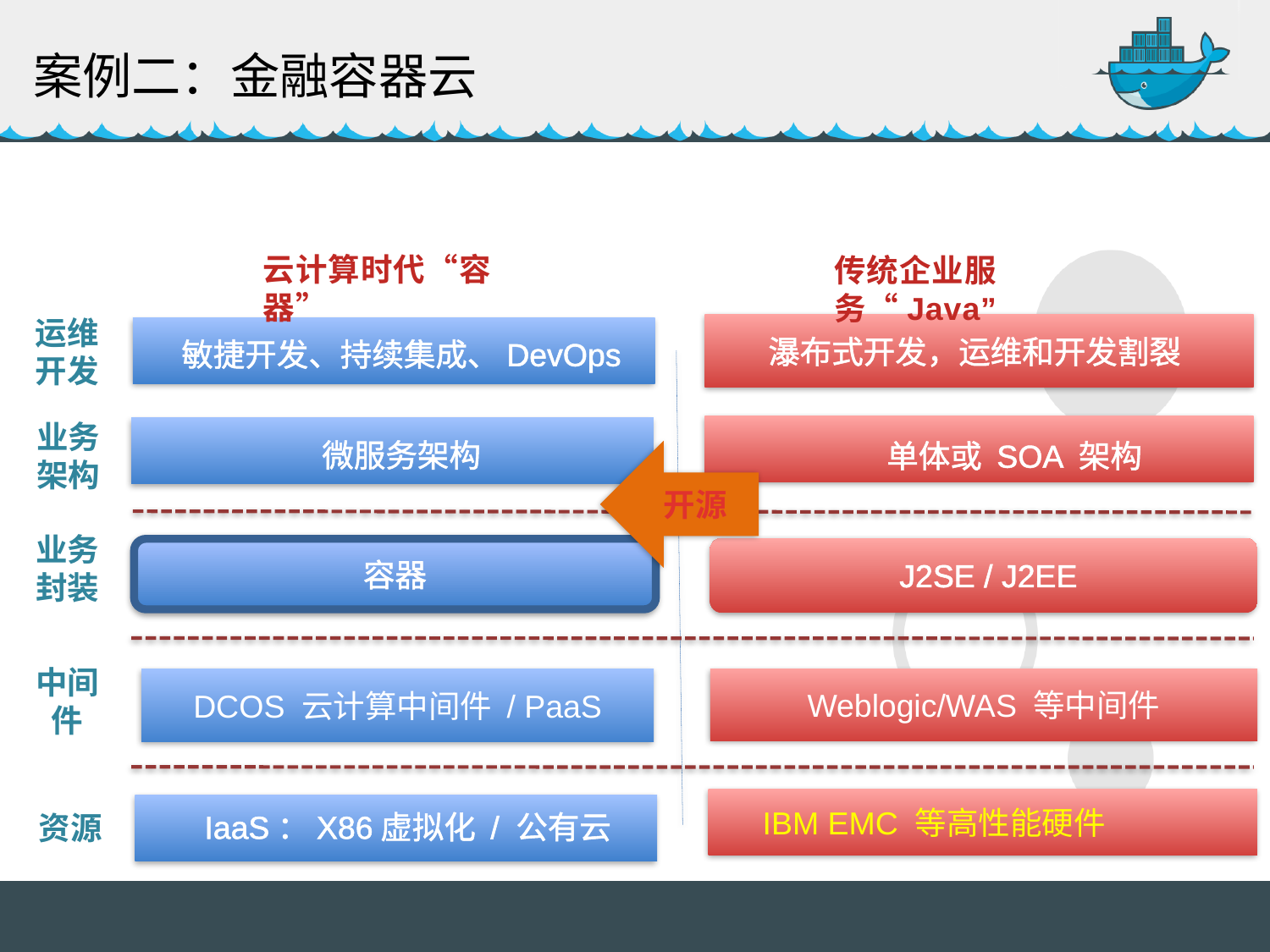

案例二：金融容器云
云计算时代“容器”
传统企业服务“Java”
运维
开发

瀑布式开发，运维和开发割裂

敏捷开发、持续集成、DevOps

业务
架构

单体或 SOA 架构

微服务架构
开源

业务
封装

J2SE / J2EE
容器

中间
件
DCOS 云计算中间件 / PaaS
Weblogic/WAS 等中间件

IBM EMC 等高性能硬件

IaaS：X86虚拟化 / 公有云
资源